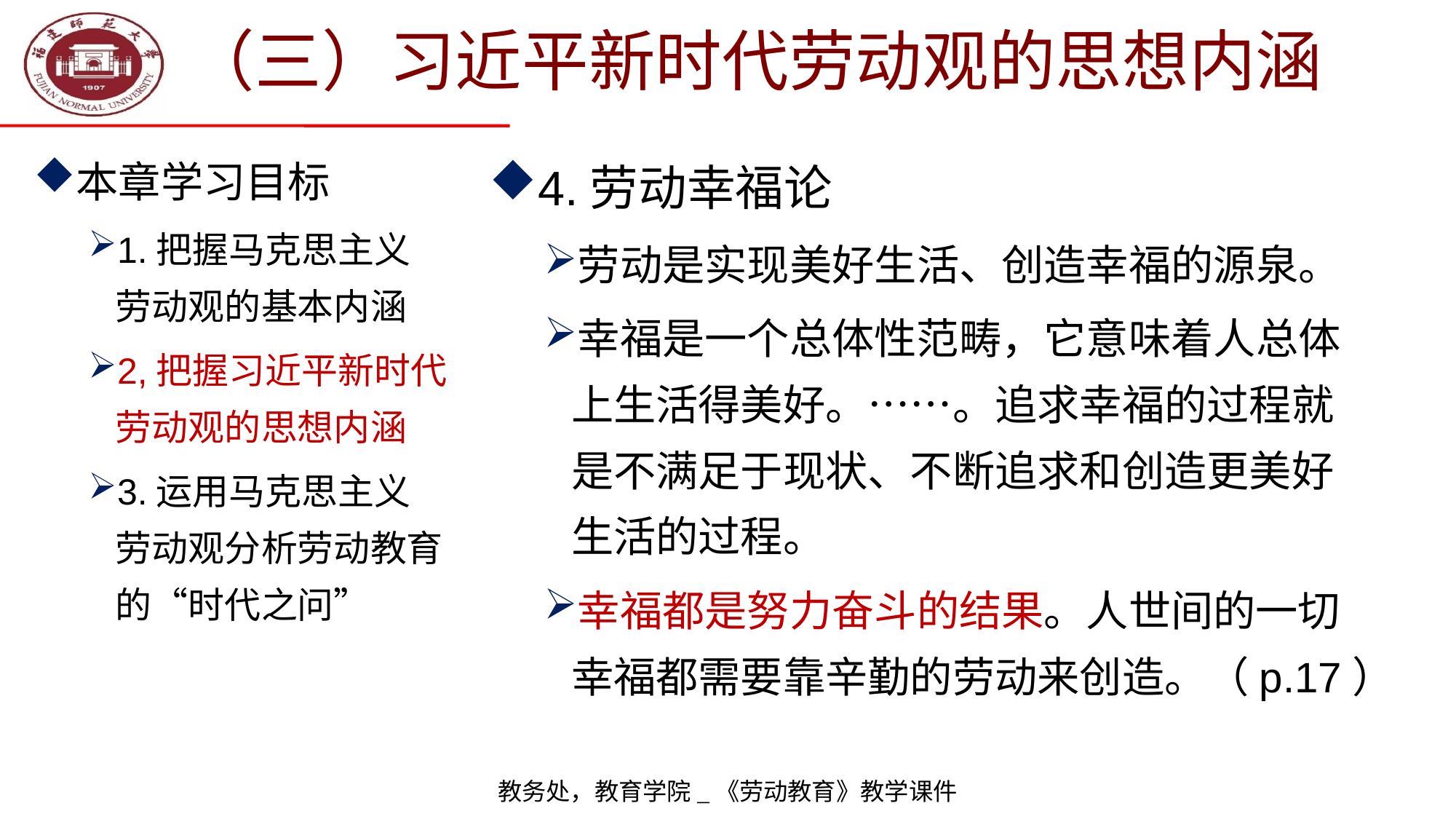

# （三）习近平新时代劳动观的思想内涵
本章学习目标
1.把握马克思主义
劳动观的基本内涵
2,把握习近平新时代劳动观的思想内涵
3.运用马克思主义
劳动观分析劳动教育的“时代之问”
4.劳动幸福论
劳动是实现美好生活、创造幸福的源泉。
幸福是一个总体性范畴，它意味着人总体
上生活得美好。……。追求幸福的过程就
是不满足于现状、不断追求和创造更美好
生活的过程。
幸福都是努力奋斗的结果。人世间的一切
幸福都需要靠辛勤的劳动来创造。（p.17）